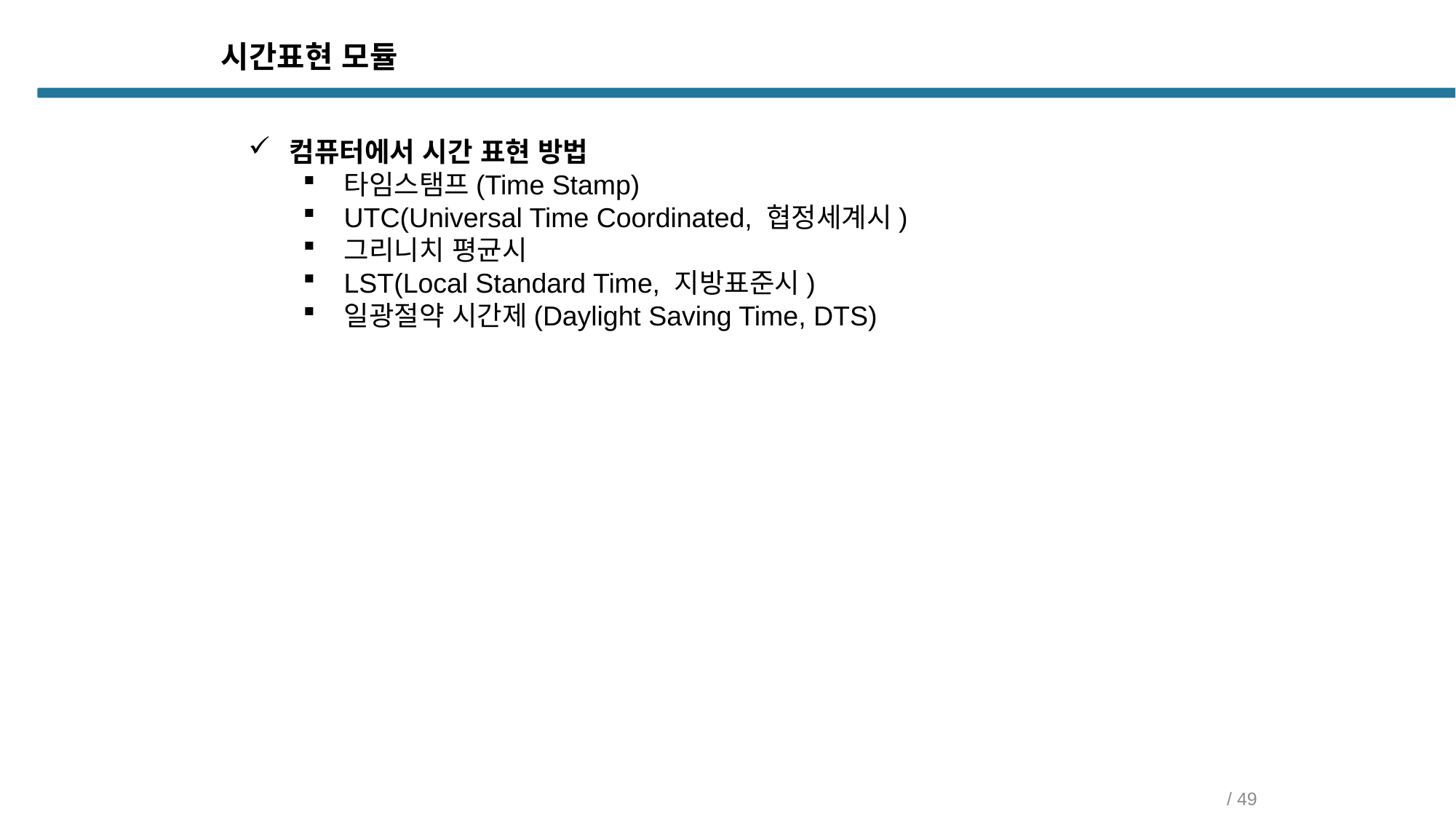

시간표현 모듈
컴퓨터에서 시간 표현 방법
타임스탬프(Time Stamp)
UTC(Universal Time Coordinated, 협정세계시)
그리니치 평균시
LST(Local Standard Time, 지방표준시)
일광절약 시간제(Daylight Saving Time, DTS)
/ 49